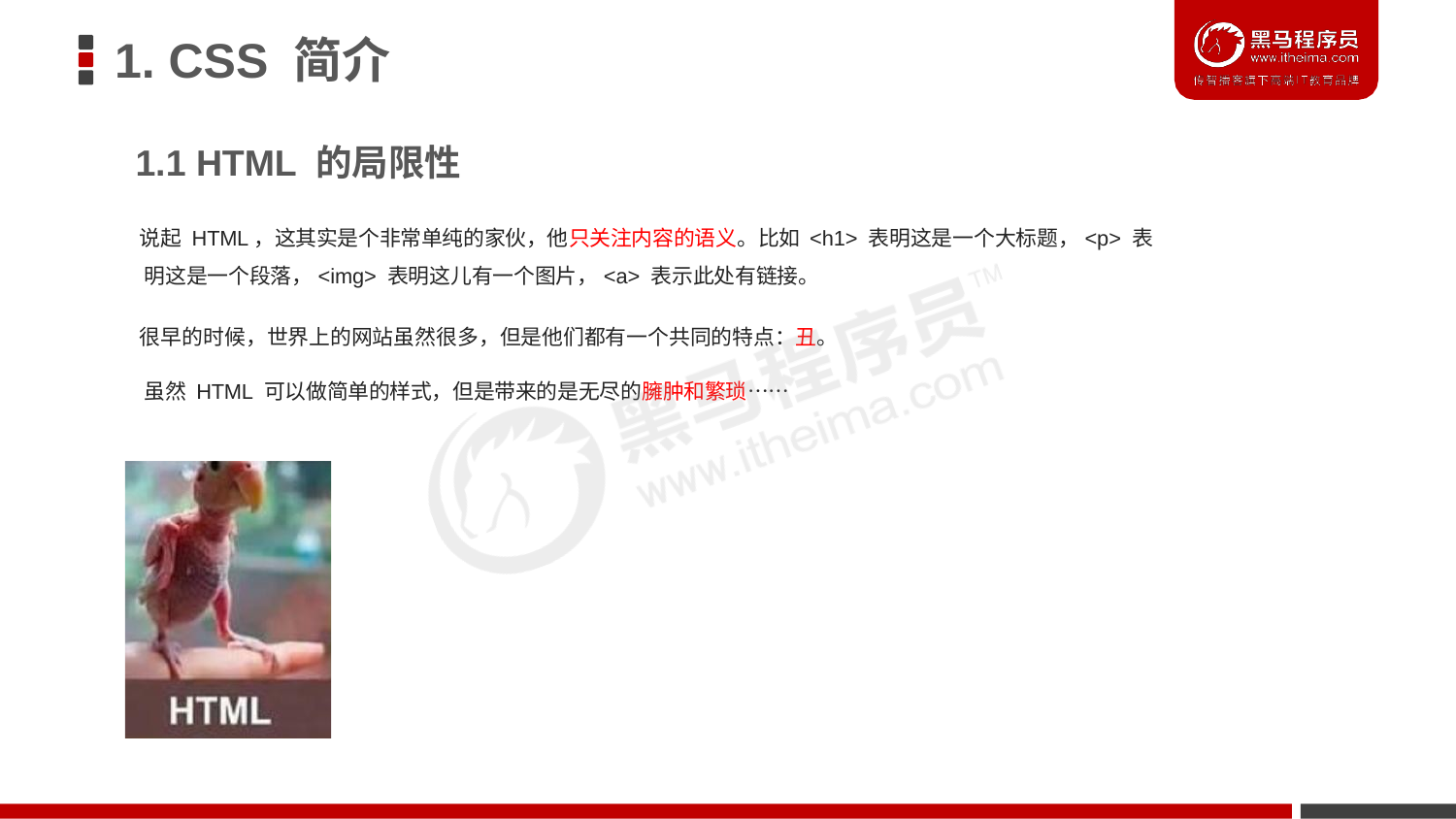

# 1. CSS 简介
1.1 HTML 的局限性

说起 HTML，这其实是个非常单纯的家伙，他只关注内容的语义。比如 <h1> 表明这是一个大标题，<p> 表  明这是一个段落，<img> 表明这儿有一个图片，<a> 表示此处有链接。
很早的时候，世界上的网站虽然很多，但是他们都有一个共同的特点：丑。  虽然 HTML 可以做简单的样式，但是带来的是无尽的臃肿和繁琐……